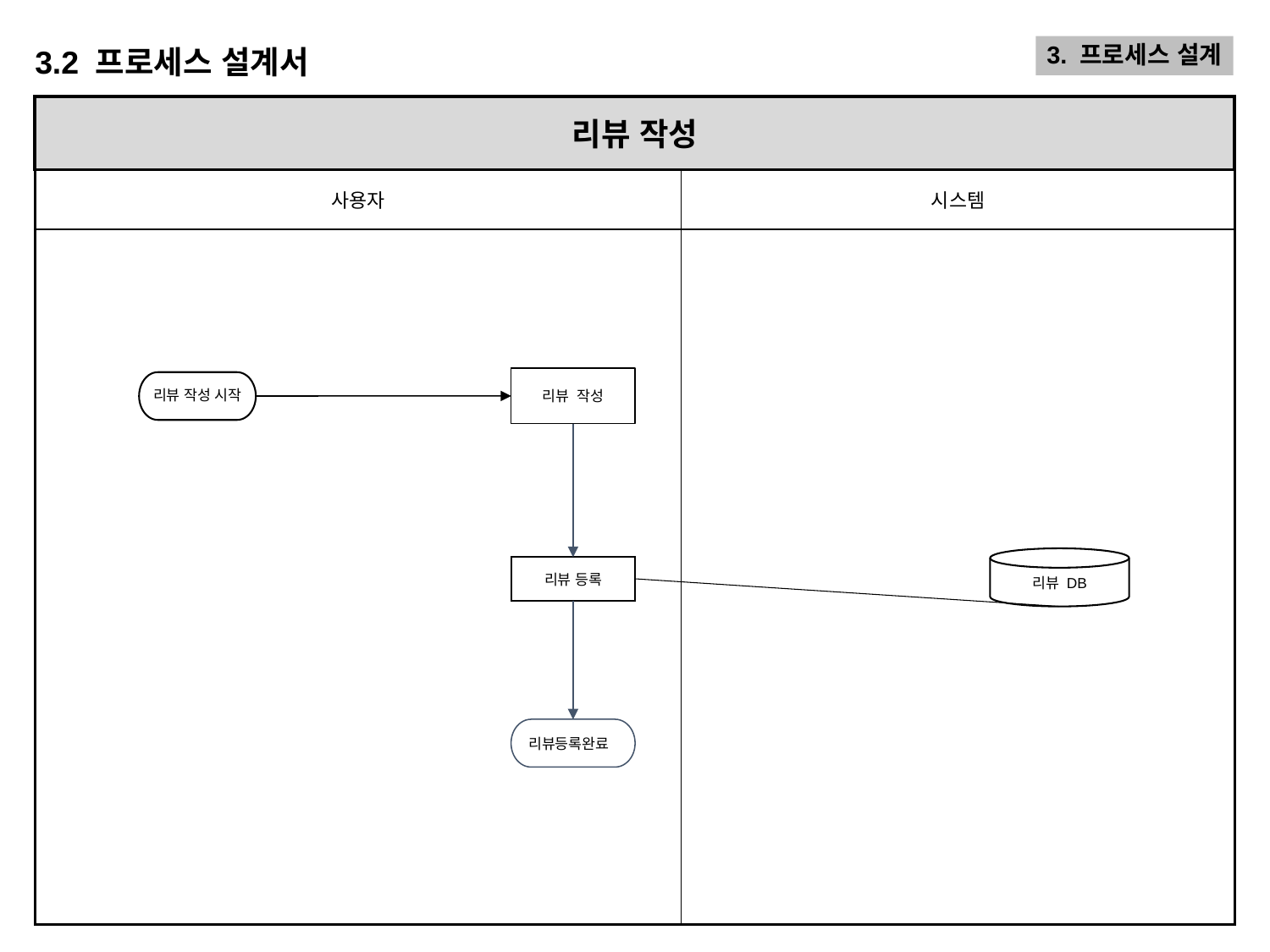

3.2 프로세스 설계서
3. 프로세스 설계
3. 프로세스 설계
리뷰 작성
| 사용자 | 시스템 |
| --- | --- |
|  |  |
리뷰  작성
리뷰 작성 시작
리뷰 DB
리뷰 등록
리뷰등록완료